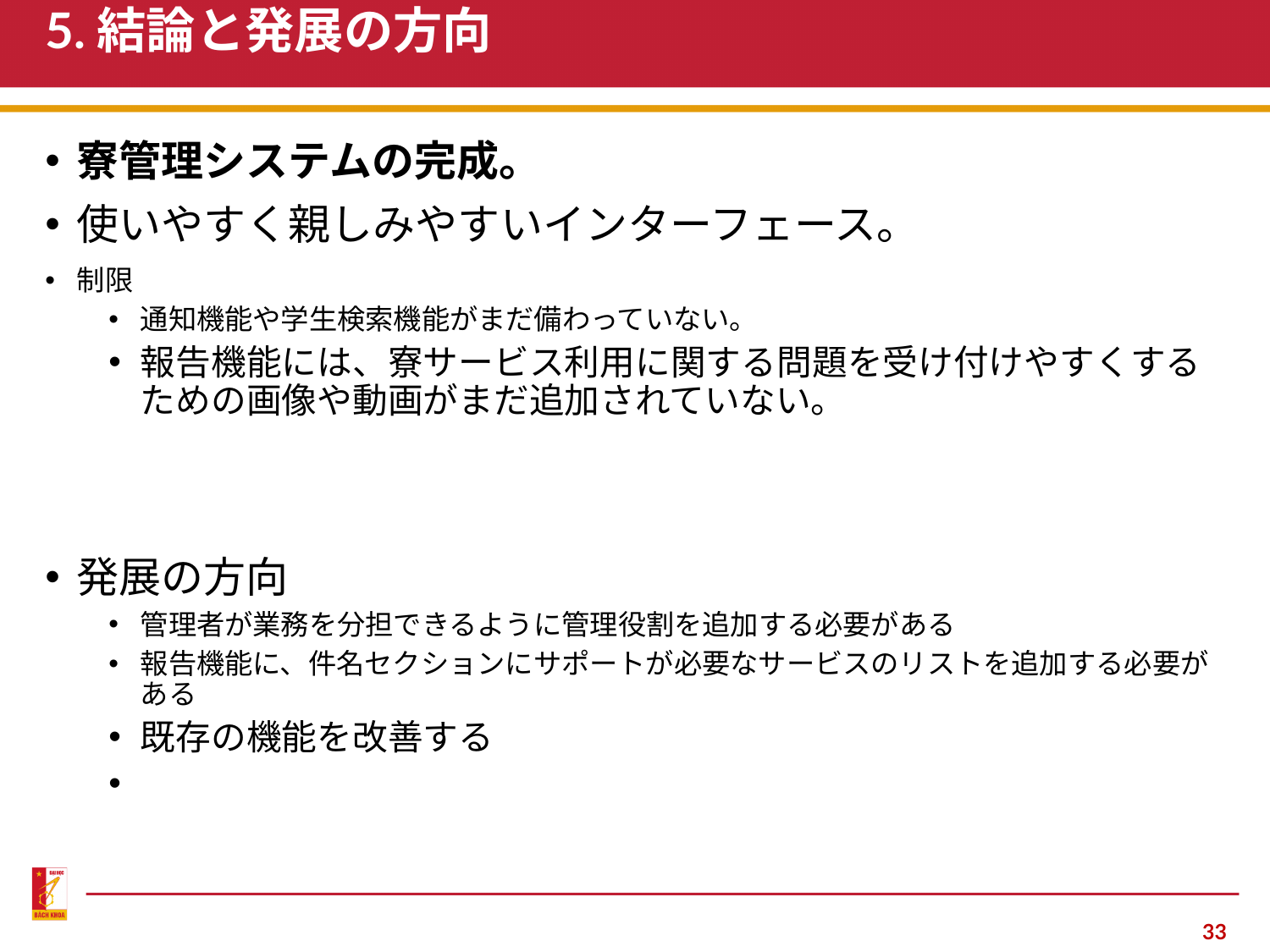

# 5.結論と発展の方向
寮管理システムの完成。
使いやすく親しみやすいインターフェース。
制限
通知機能や学生検索機能がまだ備わっていない。
報告機能には、寮サービス利用に関する問題を受け付けやすくするための画像や動画がまだ追加されていない。

発展の方向
管理者が業務を分担できるように管理役割を追加する必要がある
報告機能に、件名セクションにサポートが必要なサービスのリストを追加する必要がある
既存の機能を改善する

33